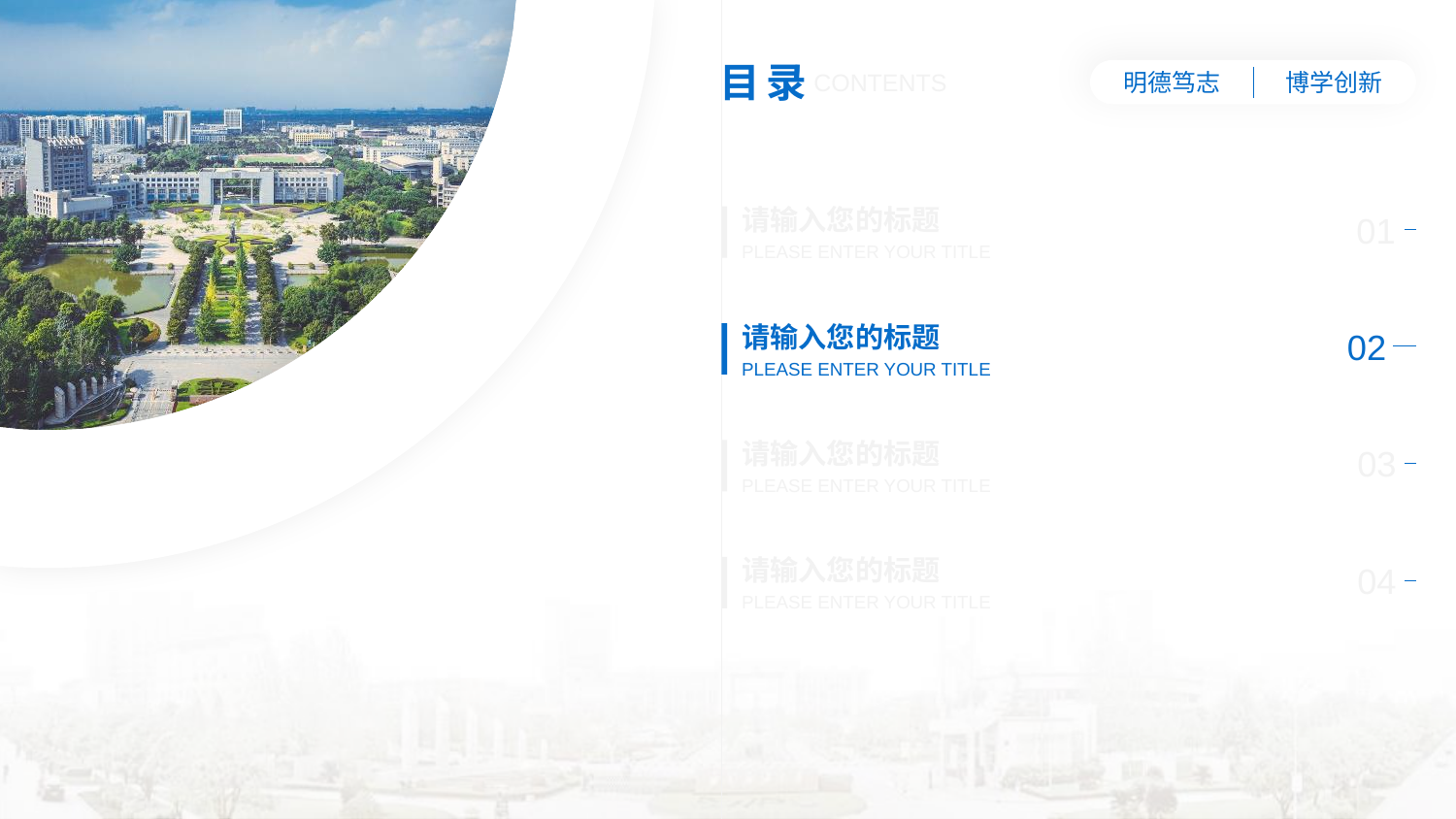

请输入您的标题
01

PLEASE ENTER YOUR TITLE
请输入您的标题
02

PLEASE ENTER YOUR TITLE
请输入您的标题
03

PLEASE ENTER YOUR TITLE
请输入您的标题
04

PLEASE ENTER YOUR TITLE